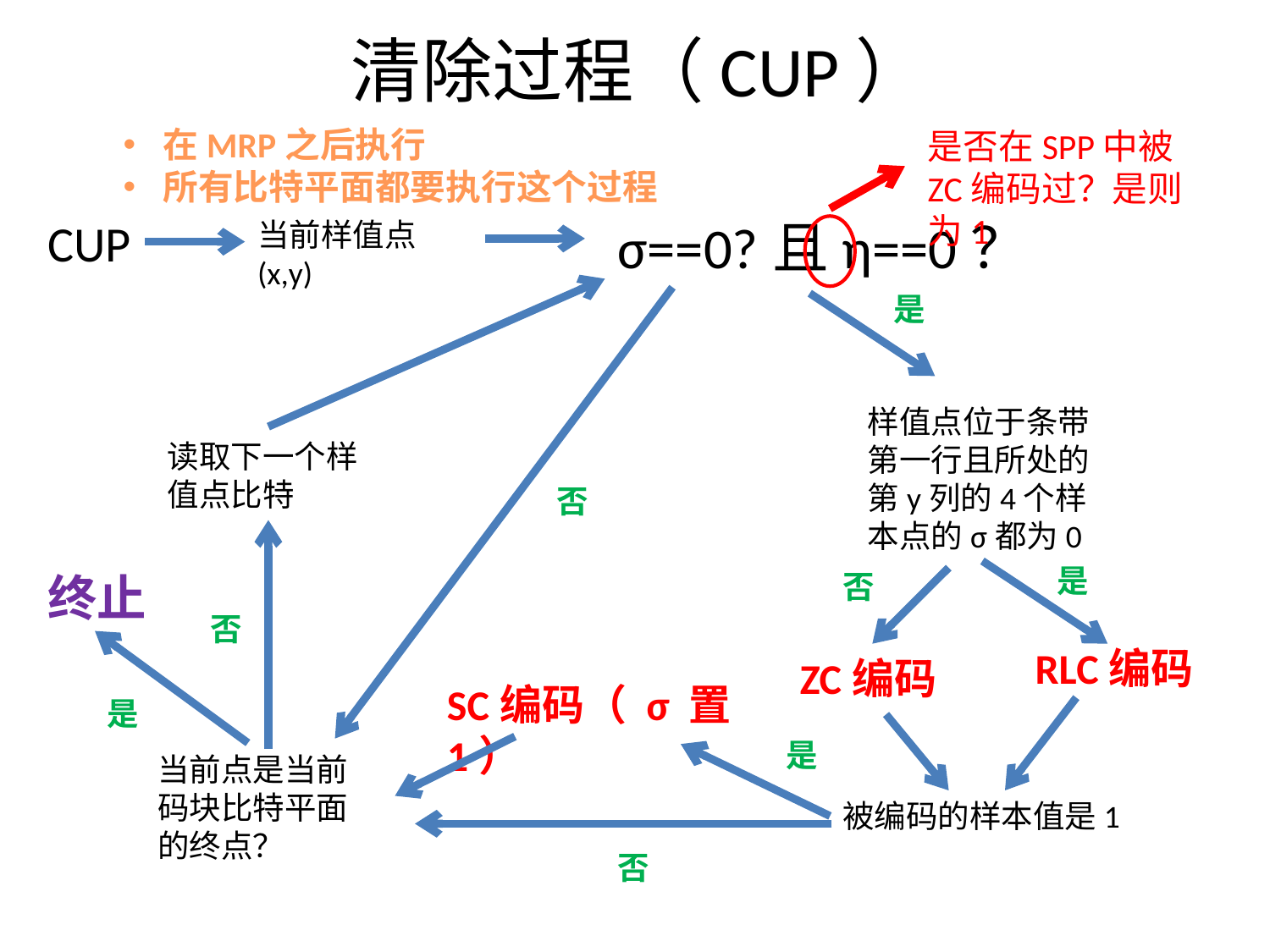

# 清除过程（CUP）
在MRP之后执行
所有比特平面都要执行这个过程
是否在SPP中被ZC编码过？是则为1
CUP
σ==0?且η==0？
当前样值点(x,y)

是
样值点位于条带第一行且所处的第y列的4个样本点的σ都为0
读取下一个样值点比特
否
是
终止
否
否
RLC编码
ZC编码
SC编码（ σ 置1）
是
是
当前点是当前码块比特平面的终点？
被编码的样本值是1
否